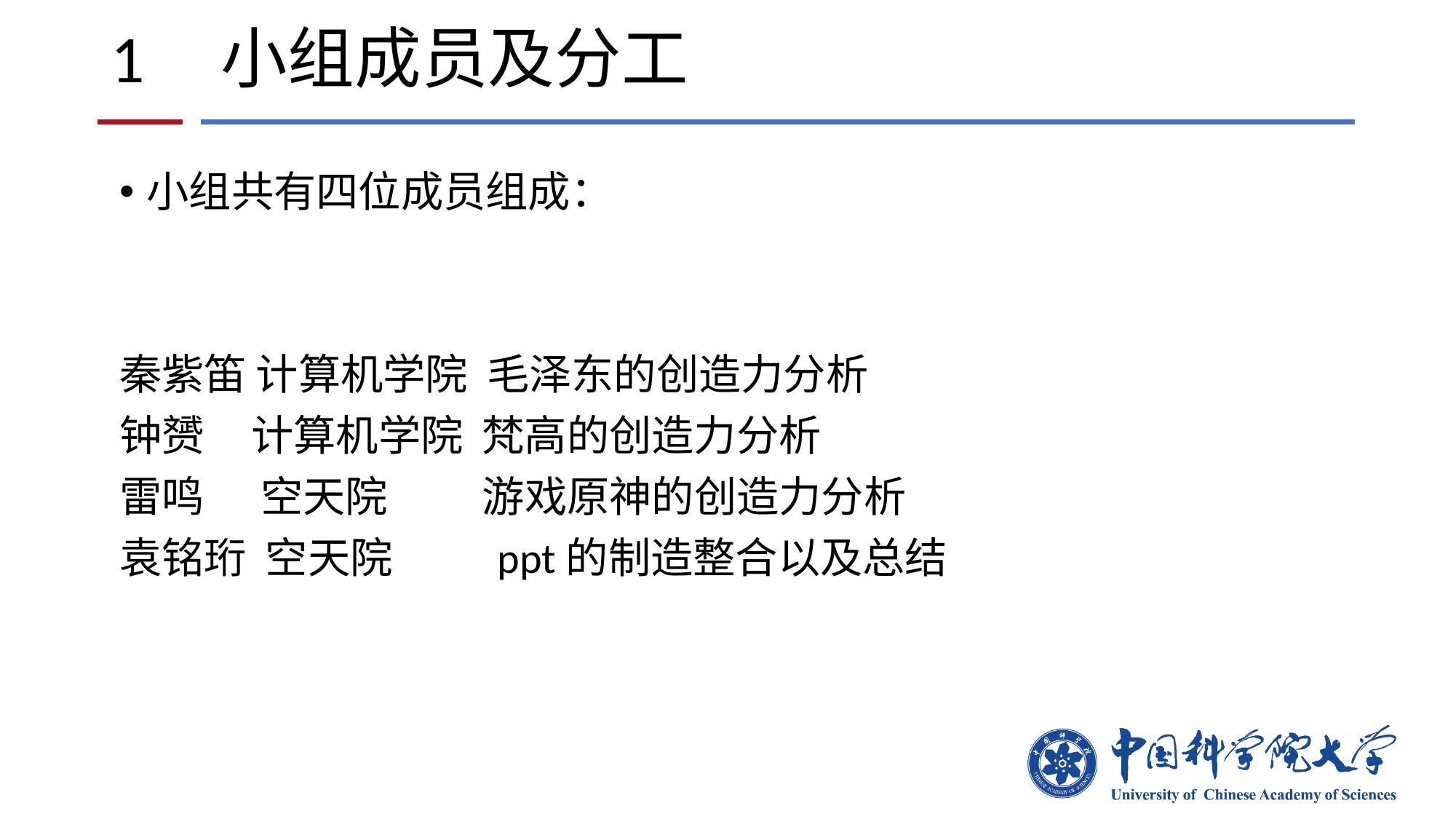

# 1    小组成员及分工
小组共有四位成员组成：

秦紫笛 计算机学院  毛泽东的创造力分析
钟赟     计算机学院  梵高的创造力分析
雷鸣      空天院          游戏原神的创造力分析
袁铭珩  空天院          ppt的制造整合以及总结